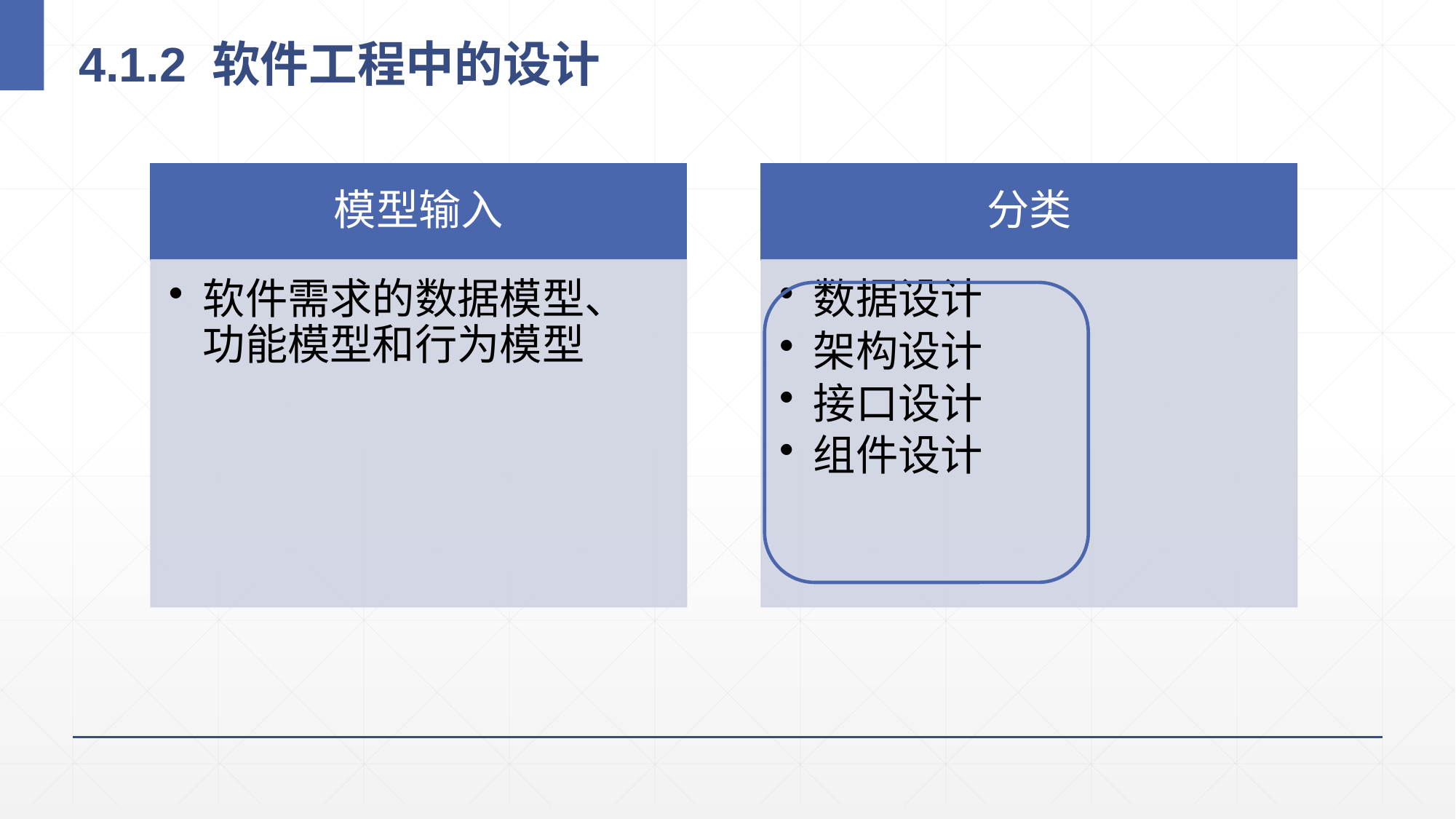

# 4.1.2 软件工程中的设计
模型输入
软件需求的数据模型、功能模型和行为模型
分类
数据设计
架构设计
接口设计
组件设计